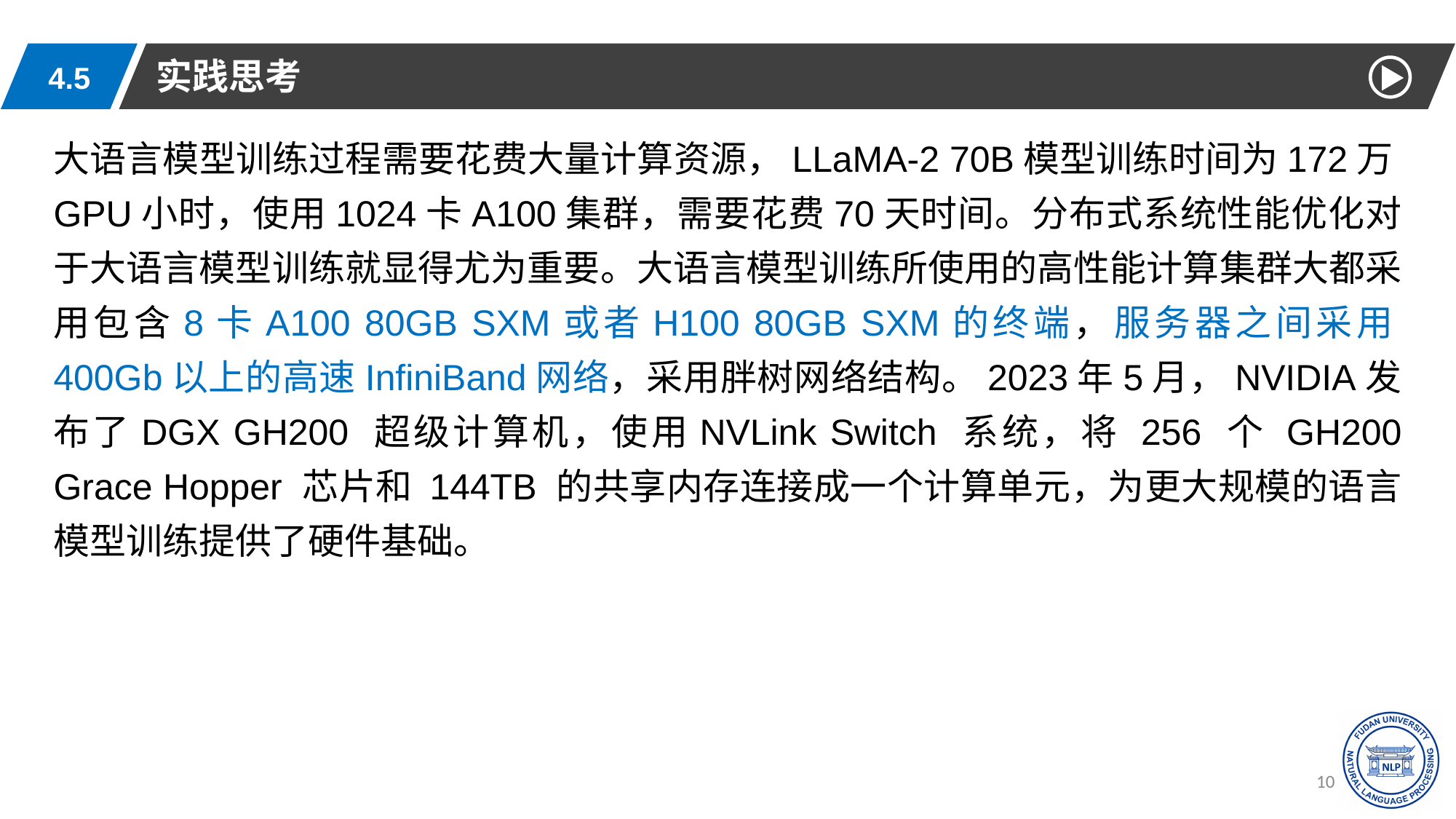

实践思考
4.5

大语言模型训练过程需要花费大量计算资源，LLaMA-2 70B模型训练时间为172万GPU小时，使用1024卡A100集群，需要花费70天时间。分布式系统性能优化对于大语言模型训练就显得尤为重要。大语言模型训练所使用的高性能计算集群大都采用包含8卡A100 80GB SXM或者H100 80GB SXM的终端，服务器之间采用400Gb以上的高速InfiniBand网络，采用胖树网络结构。2023年5月，NVIDIA发布了DGX GH200 超级计算机，使用NVLink Switch 系统，将 256 个 GH200 Grace Hopper 芯片和 144TB 的共享内存连接成一个计算单元，为更大规模的语言模型训练提供了硬件基础。
107